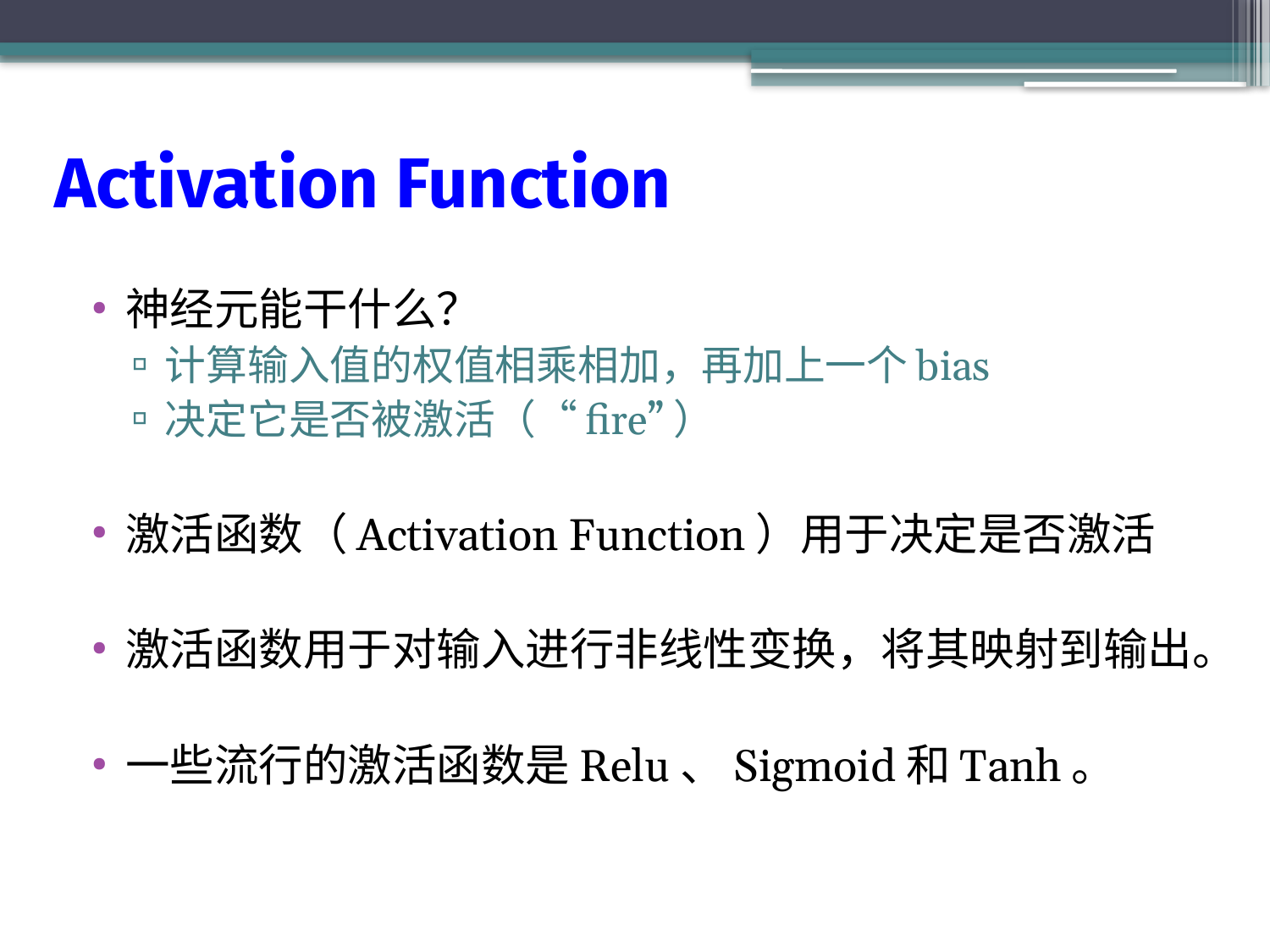

# Activation Function
神经元能干什么？
计算输入值的权值相乘相加，再加上一个bias
决定它是否被激活（“fire”）

激活函数（Activation Function）用于决定是否激活

激活函数用于对输入进行非线性变换，将其映射到输出。

一些流行的激活函数是Relu、Sigmoid和Tanh。